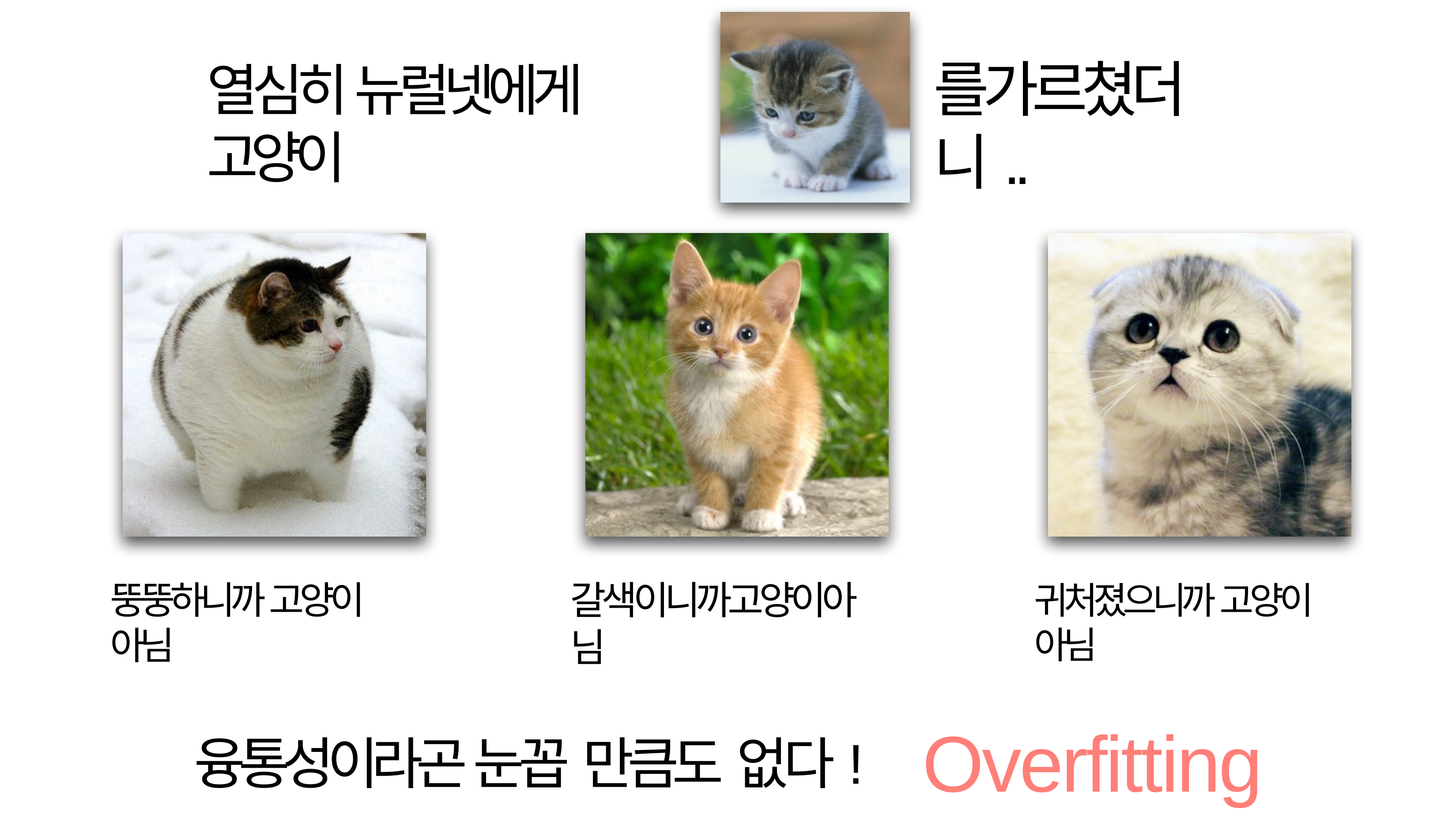

# 를가르쳤더니..
열심히 뉴럴넷에게 고양이

갈색이니까고양이아님
뚱뚱하니까 고양이 아님
귀처졌으니까 고양이 아님
융통성이라곤 눈꼽 만큼도 없다!	Overfitting